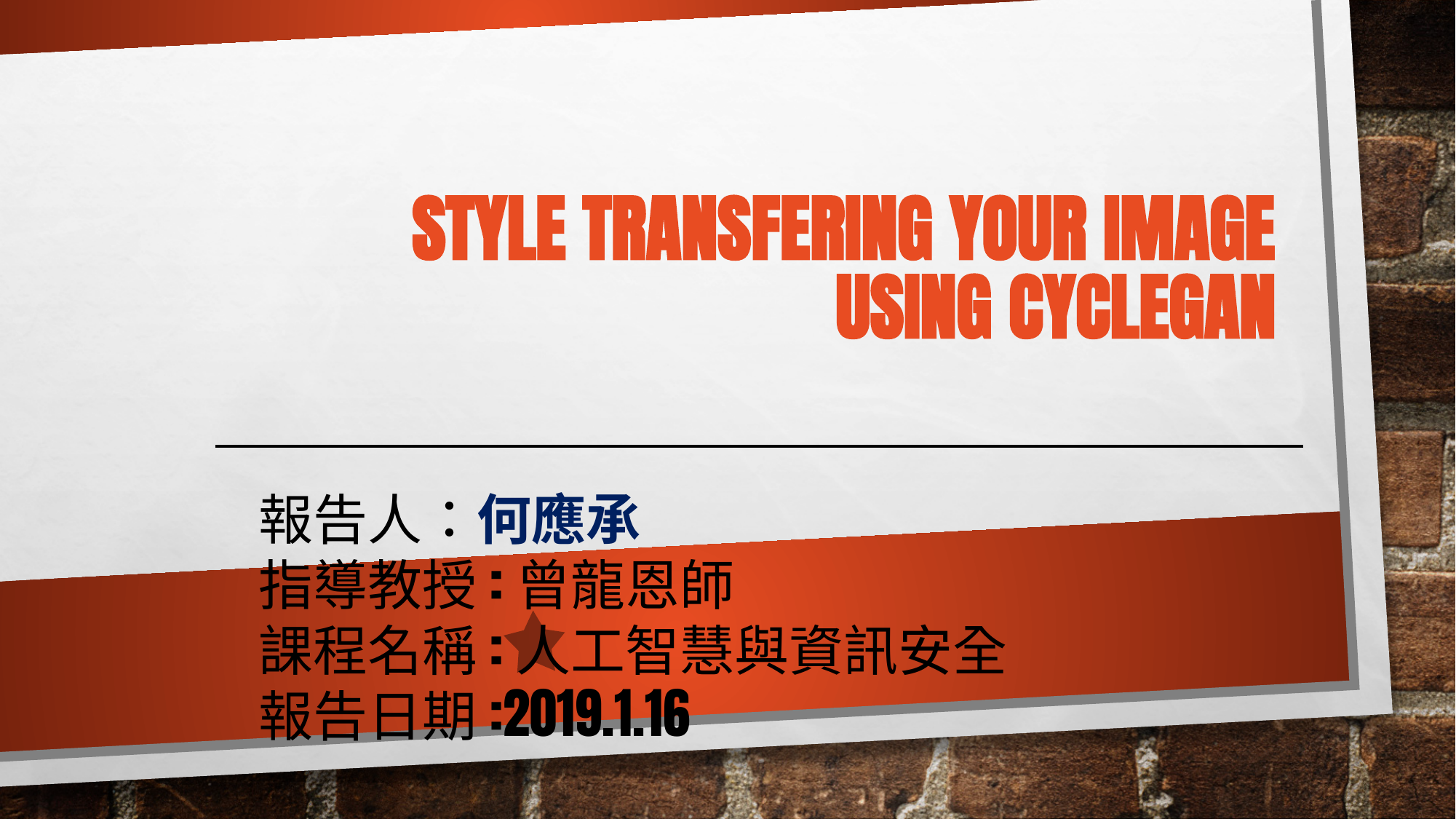

# Style Transfering Your Image Using CycleGAN
報告人：何應承
指導教授:曾龍恩師
課程名稱:人工智慧與資訊安全
報告日期:2019.1.16